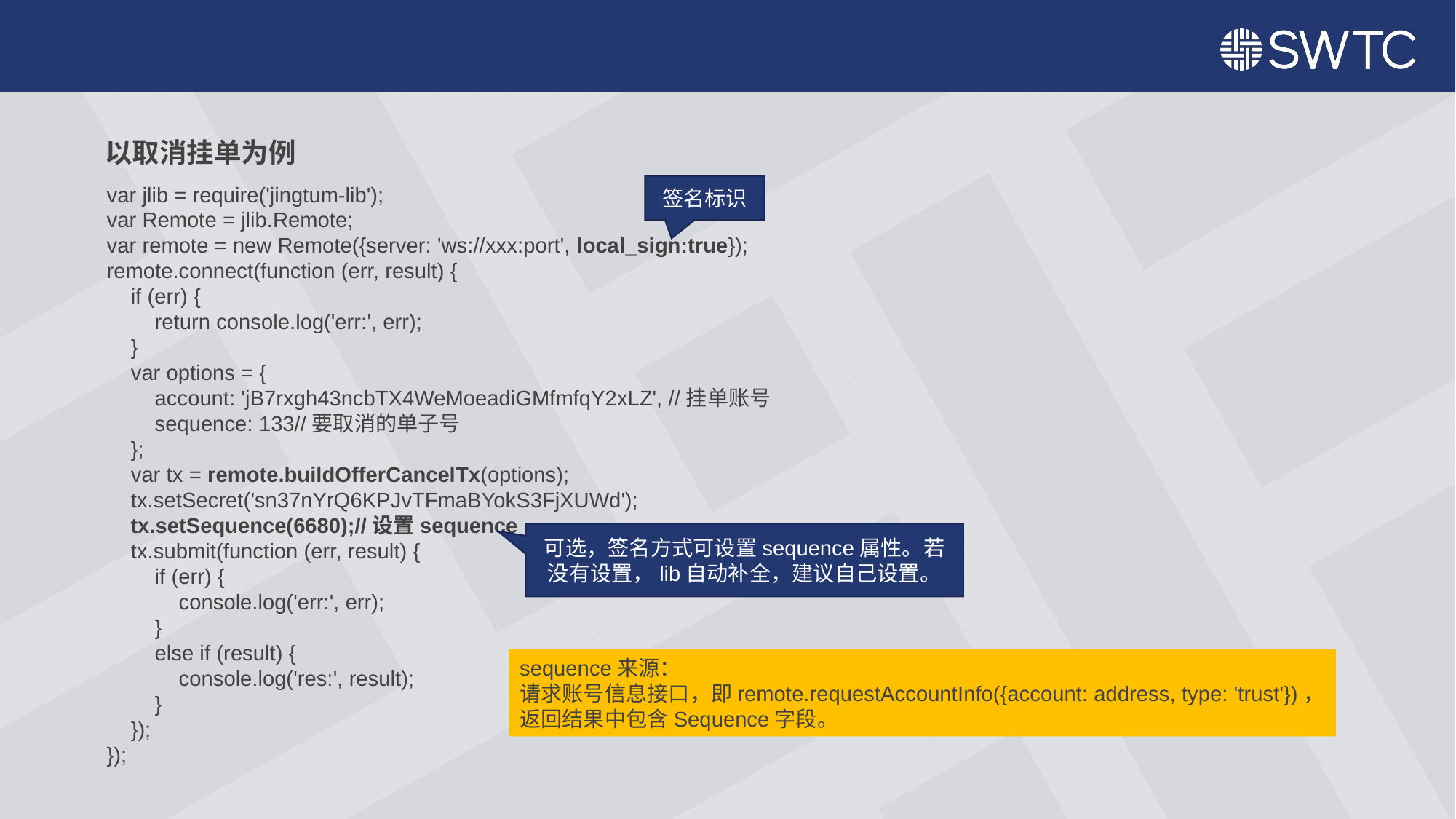

以取消挂单为例
var jlib = require('jingtum-lib');
var Remote = jlib.Remote;
var remote = new Remote({server: 'ws://xxx:port', local_sign:true});
remote.connect(function (err, result) {
    if (err) {
        return console.log('err:', err);
    }
    var options = {
        account: 'jB7rxgh43ncbTX4WeMoeadiGMfmfqY2xLZ', //挂单账号
        sequence: 133//要取消的单子号
    };
    var tx = remote.buildOfferCancelTx(options);
    tx.setSecret('sn37nYrQ6KPJvTFmaBYokS3FjXUWd');
    tx.setSequence(6680);//设置sequence
    tx.submit(function (err, result) {
        if (err) {
            console.log('err:', err);
        }
        else if (result) {
            console.log('res:', result);
        }
    });
});
签名标识
可选，签名方式可设置sequence属性。若没有设置，lib自动补全，建议自己设置。
sequence来源：
请求账号信息接口，即remote.requestAccountInfo({account: address, type: 'trust'})，
返回结果中包含Sequence字段。